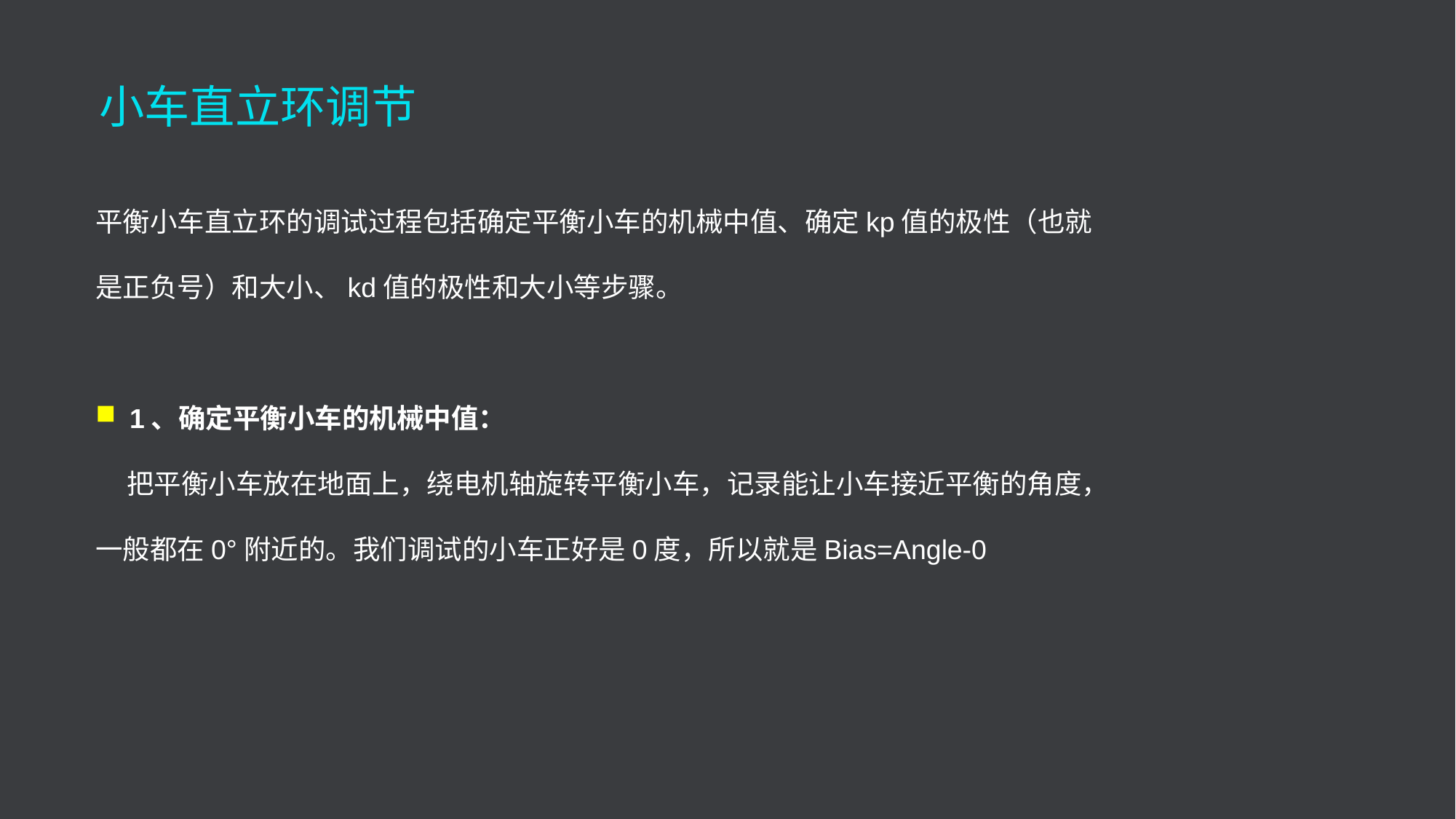

# 小车直立环调节
平衡小车直立环的调试过程包括确定平衡小车的机械中值、确定kp值的极性（也就是正负号）和大小、kd值的极性和大小等步骤。

1、确定平衡小车的机械中值：
    把平衡小车放在地面上，绕电机轴旋转平衡小车，记录能让小车接近平衡的角度，一般都在0°附近的。我们调试的小车正好是0度，所以就是Bias=Angle-0